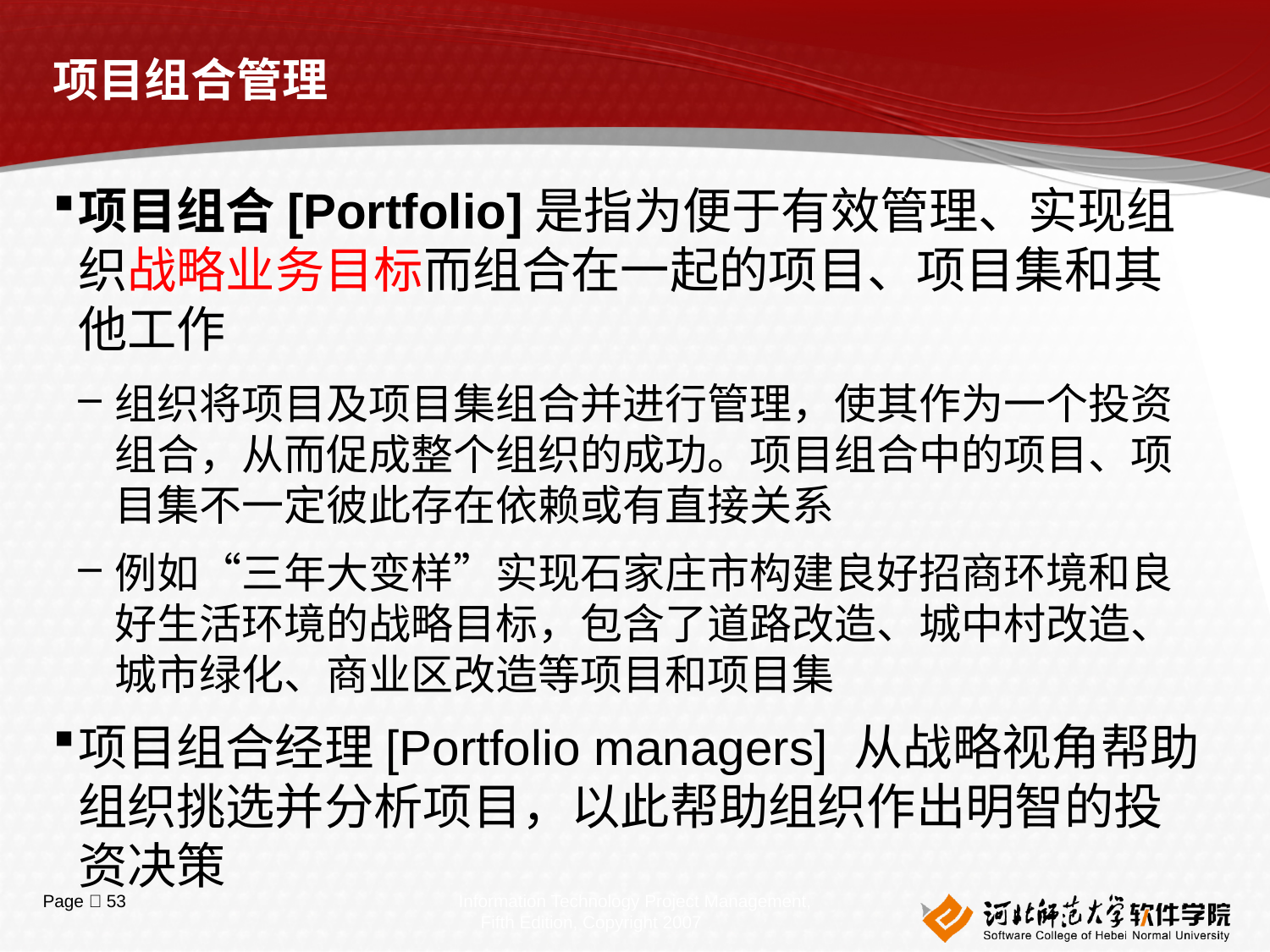

# 项目组合管理
项目组合[Portfolio]是指为便于有效管理、实现组织战略业务目标而组合在一起的项目、项目集和其他工作
组织将项目及项目集组合并进行管理，使其作为一个投资组合，从而促成整个组织的成功。项目组合中的项目、项目集不一定彼此存在依赖或有直接关系
例如“三年大变样”实现石家庄市构建良好招商环境和良好生活环境的战略目标，包含了道路改造、城中村改造、城市绿化、商业区改造等项目和项目集
项目组合经理[Portfolio managers] 从战略视角帮助组织挑选并分析项目，以此帮助组织作出明智的投资决策
Information Technology Project Management, Fifth Edition, Copyright 2007